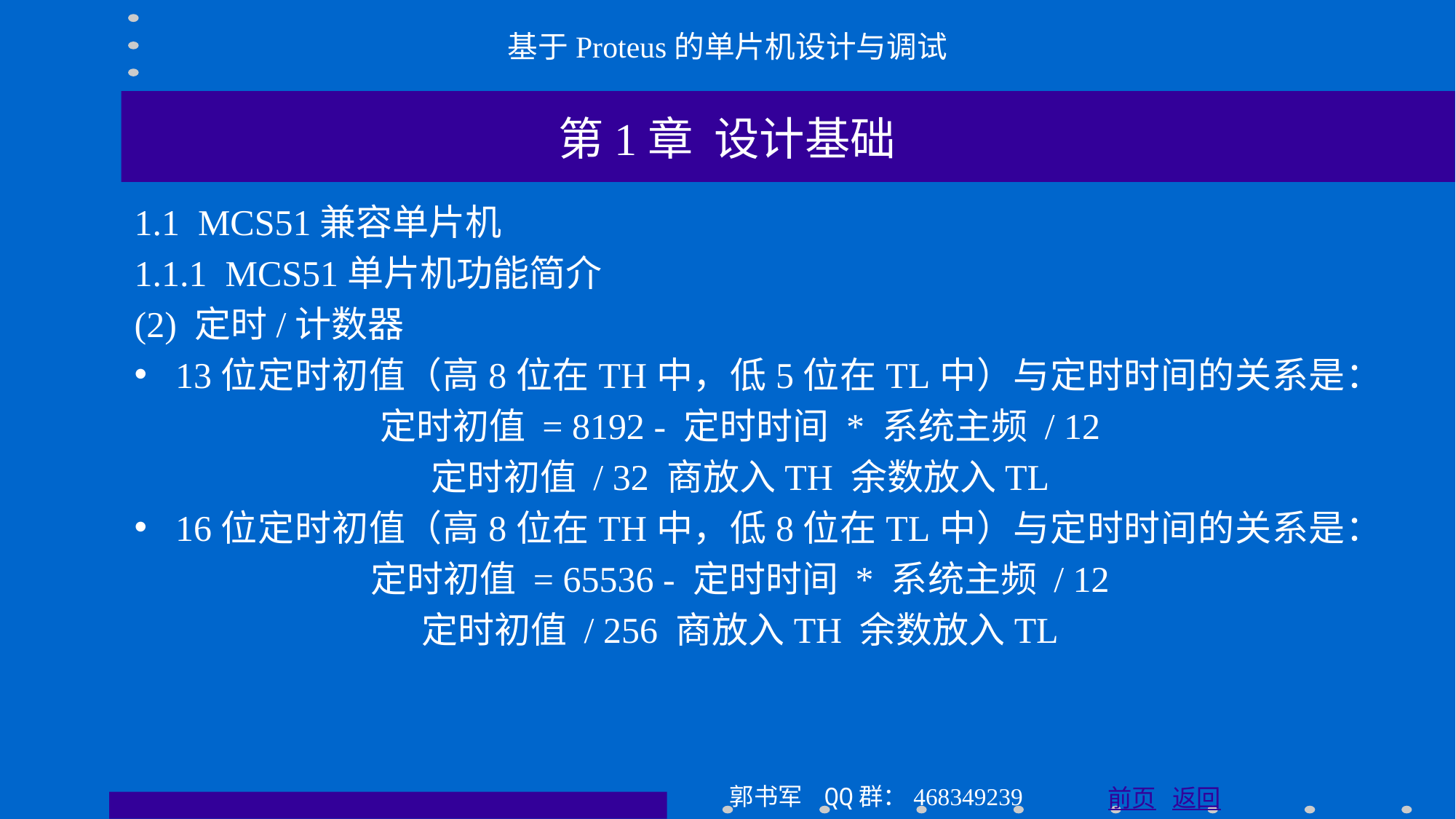

基于Proteus的单片机设计与调试
第1章  设计基础
1.1  MCS51兼容单片机
1.1.1  MCS51单片机功能简介
(2) 定时/计数器
13位定时初值（高8位在TH中，低5位在TL中）与定时时间的关系是：
定时初值 = 8192 - 定时时间 * 系统主频 / 12
定时初值 / 32 商放入TH 余数放入TL
16位定时初值（高8位在TH中，低8位在TL中）与定时时间的关系是：
定时初值 = 65536 - 定时时间 * 系统主频 / 12
定时初值 / 256 商放入TH 余数放入TL
郭书军   QQ群：468349239
前页   返回